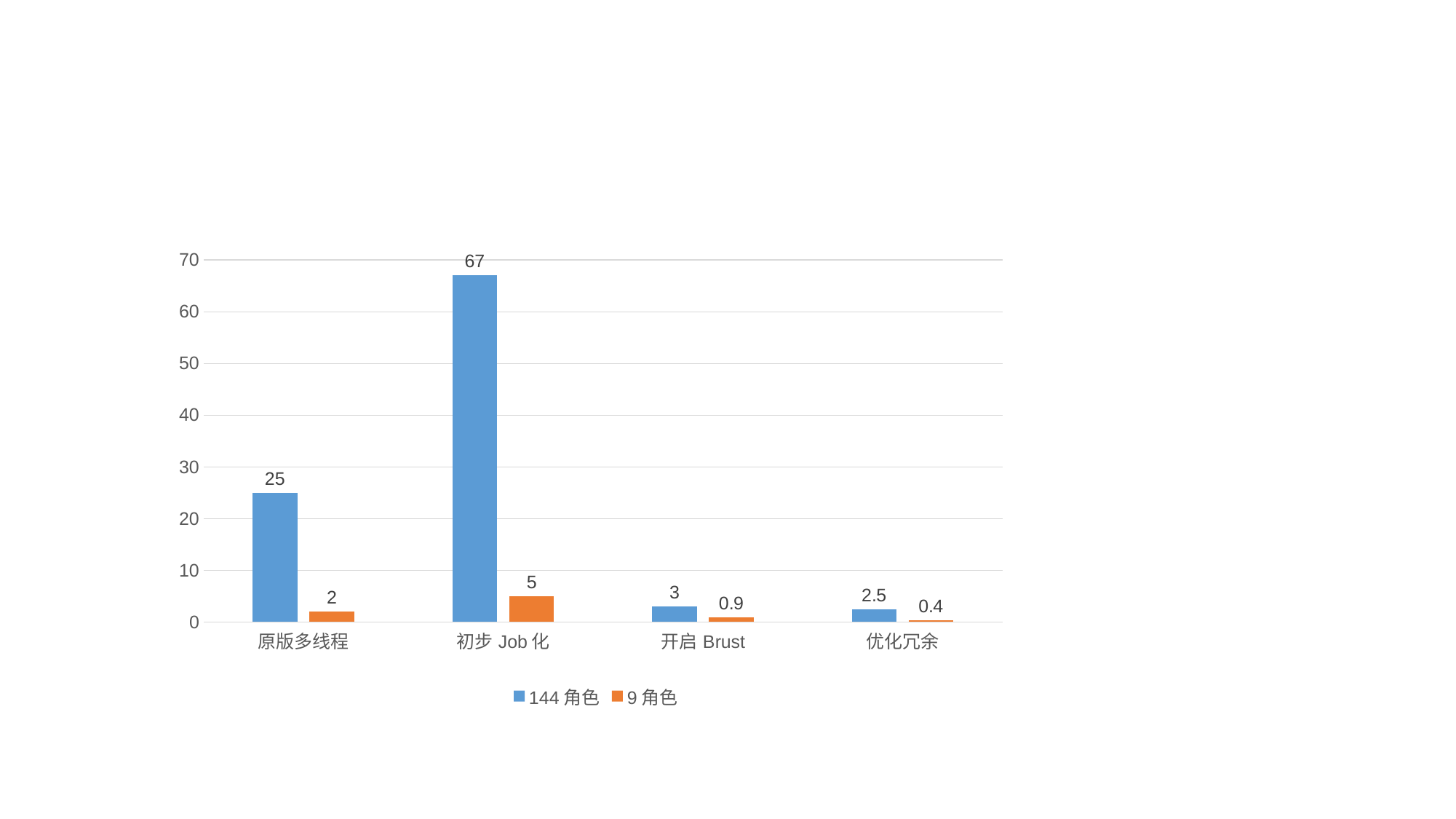

### Chart

| Category | 144角色 | 9角色 |
|---|---|---|
| 原版多线程 | 25.0 | 2.0 |
| 初步Job化 | 67.0 | 5.0 |
| 开启Brust | 3.0 | 0.9 |
| 优化冗余 | 2.5 | 0.4 |